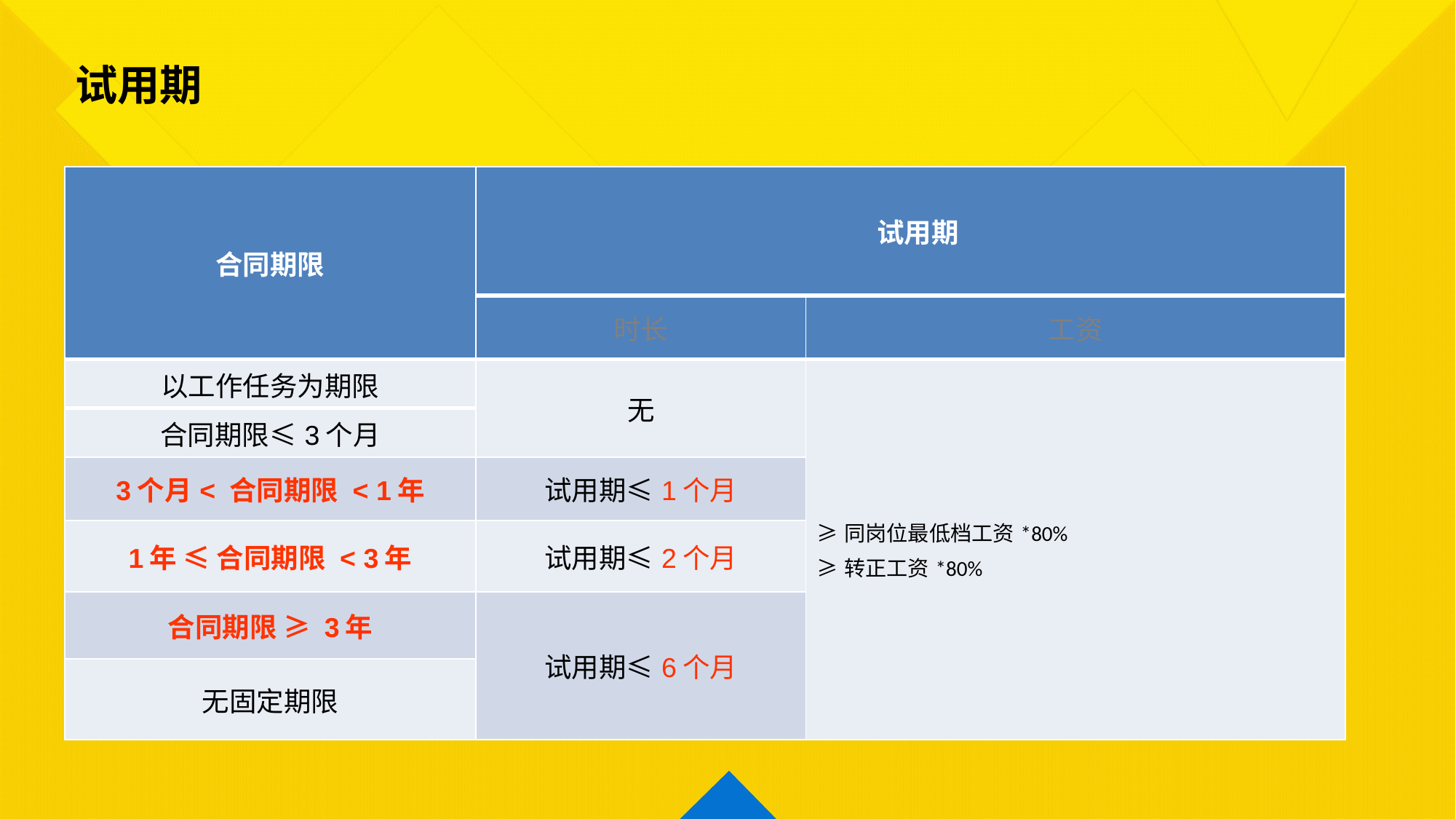

试用期

| 合同期限 | 试用期 |  |
| --- | --- | --- |
|  | 时长 | 工资 |
| 以工作任务为期限 | 无 | ≥同岗位最低档工资\*80% ≥转正工资\*80% |
| 合同期限≤3个月 |  |  |
| 3个月< 合同期限 < 1年 | 试用期≤1个月 |  |
| 1年 ≤ 合同期限 < 3年 | 试用期≤2个月 |  |
| 合同期限 ≥ 3年 | 试用期≤6个月 |  |
| 无固定期限 |  |  |